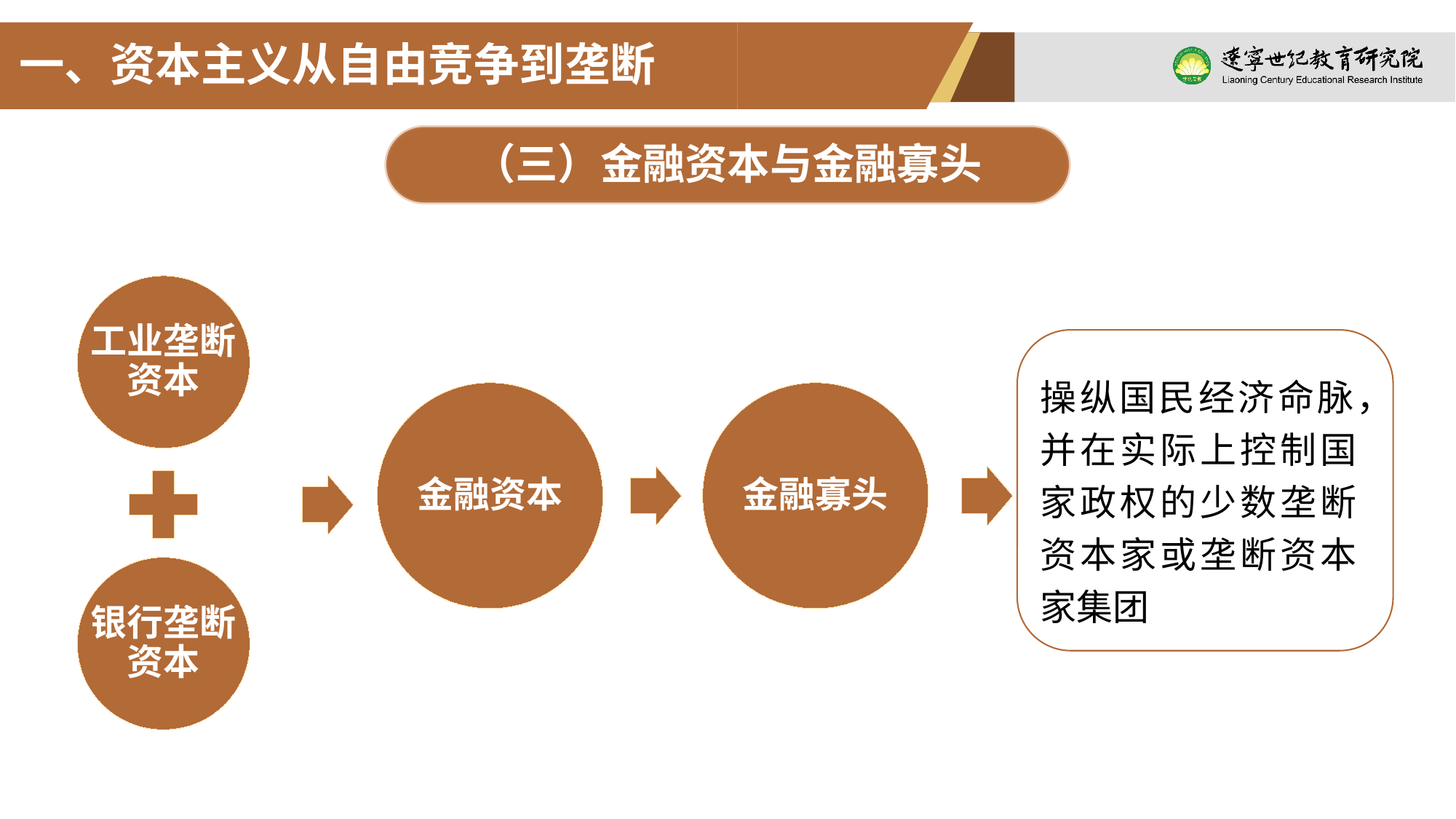

一、资本主义从自由竞争到垄断
（三）金融资本与金融寡头
工业垄断资本

操纵国民经济命脉，并在实际上控制国家政权的少数垄断资本家或垄断资本家集团
金融资本
金融寡头

银行垄断资本